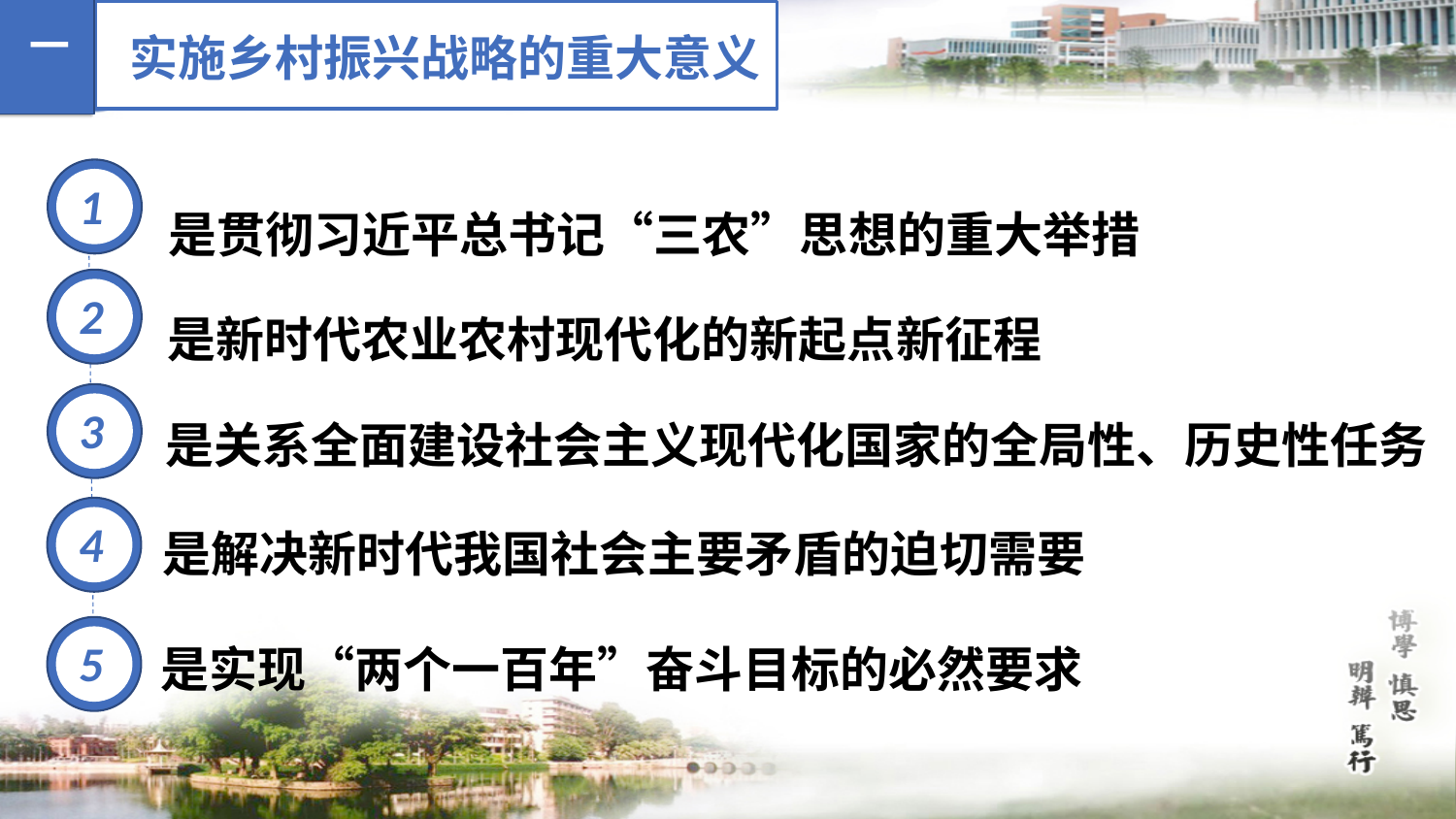

实施乡村振兴战略的重大意义
一

1
是贯彻习近平总书记“三农”思想的重大举措

2
是新时代农业农村现代化的新起点新征程
是关系全面建设社会主义现代化国家的全局性、历史性任务

3
是解决新时代我国社会主要矛盾的迫切需要

4
是实现“两个一百年”奋斗目标的必然要求

5